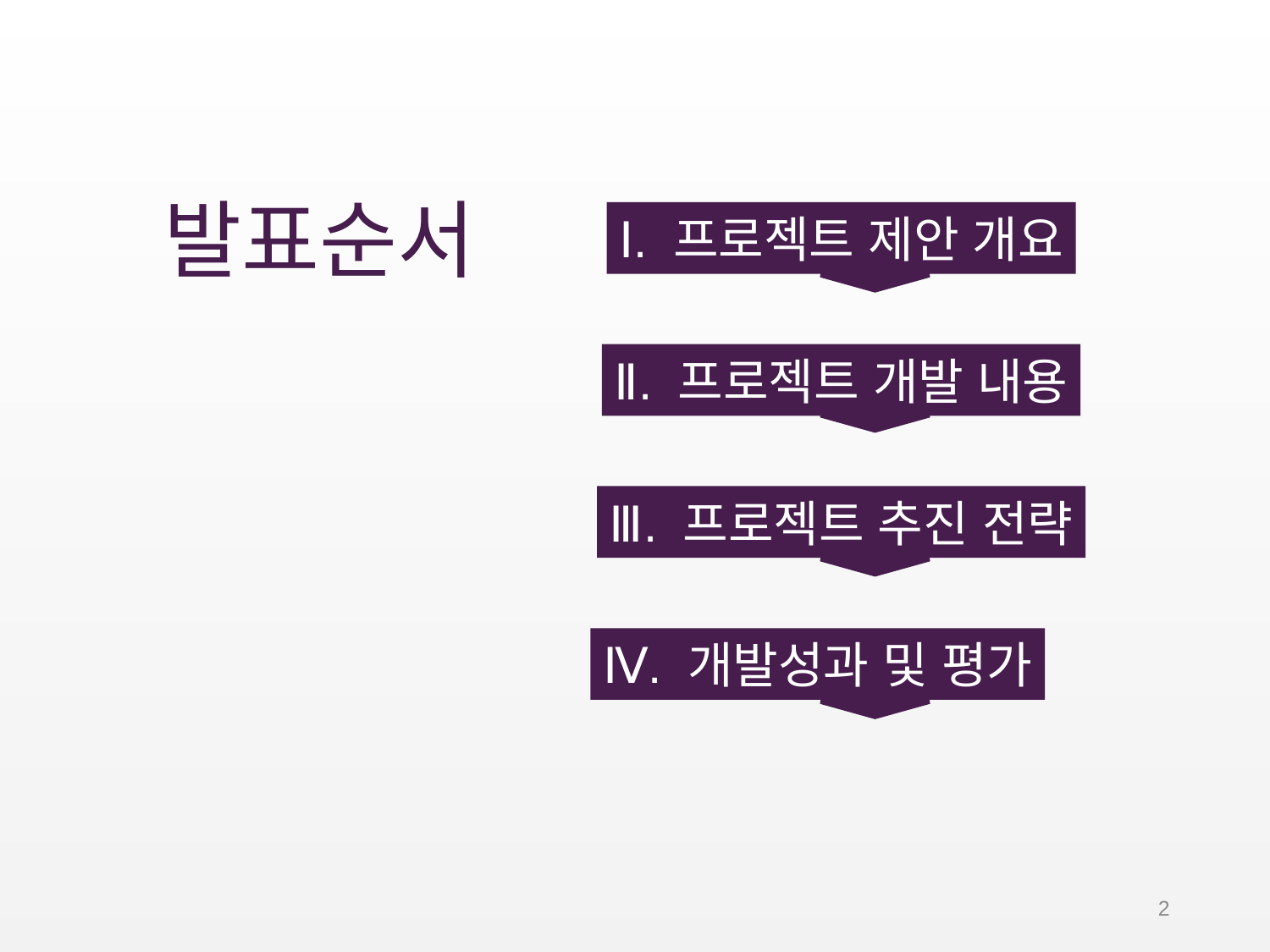

발표순서
Ⅰ. 프로젝트 제안 개요
Ⅱ. 프로젝트 개발 내용
Ⅲ. 프로젝트 추진 전략
Ⅳ. 개발성과 및 평가

2